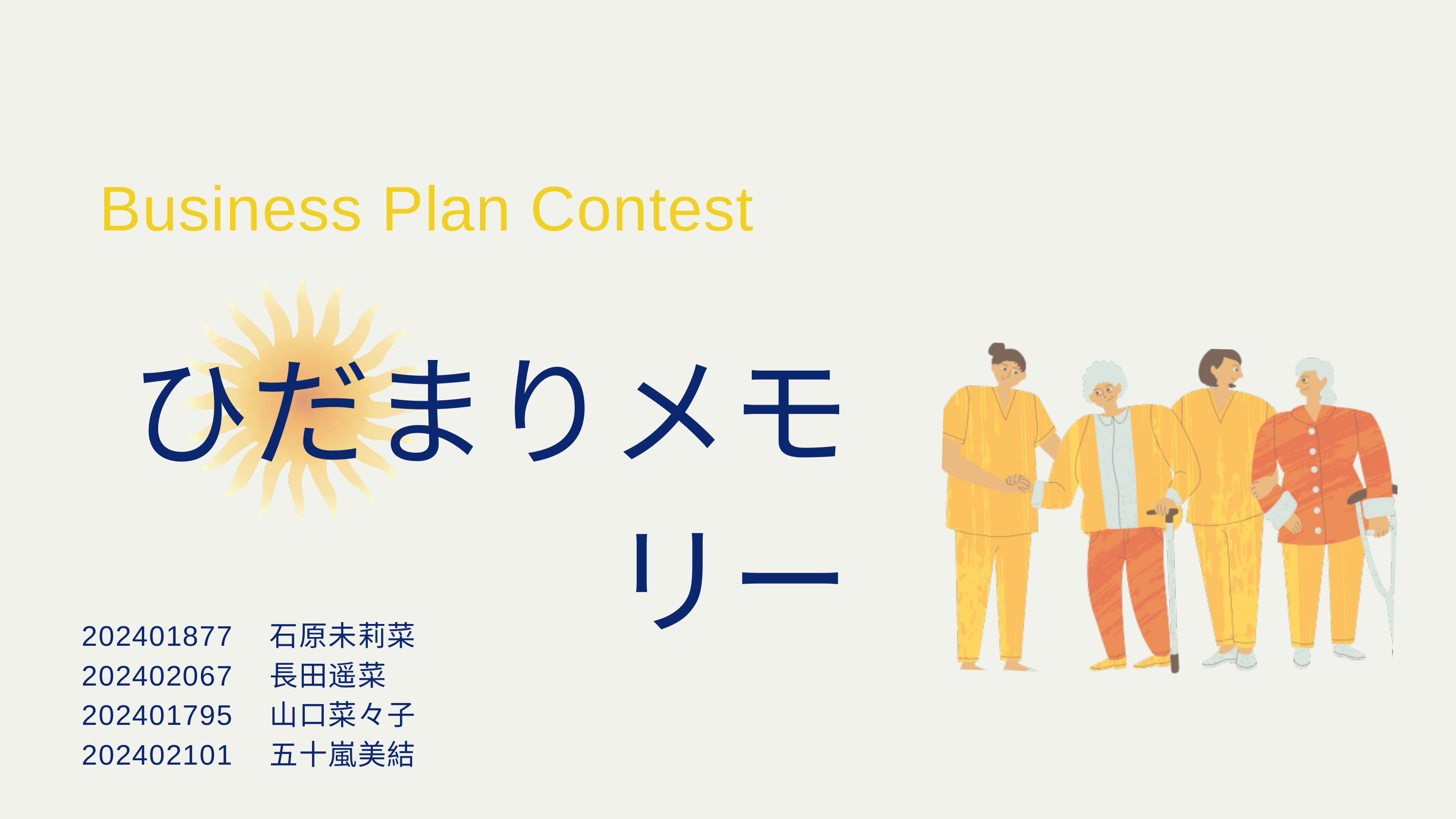

Business Plan Contest

ひだまりメモリー

202401877　石原未莉菜
202402067　長田遥菜
202401795　山口菜々子
202402101　五十嵐美結